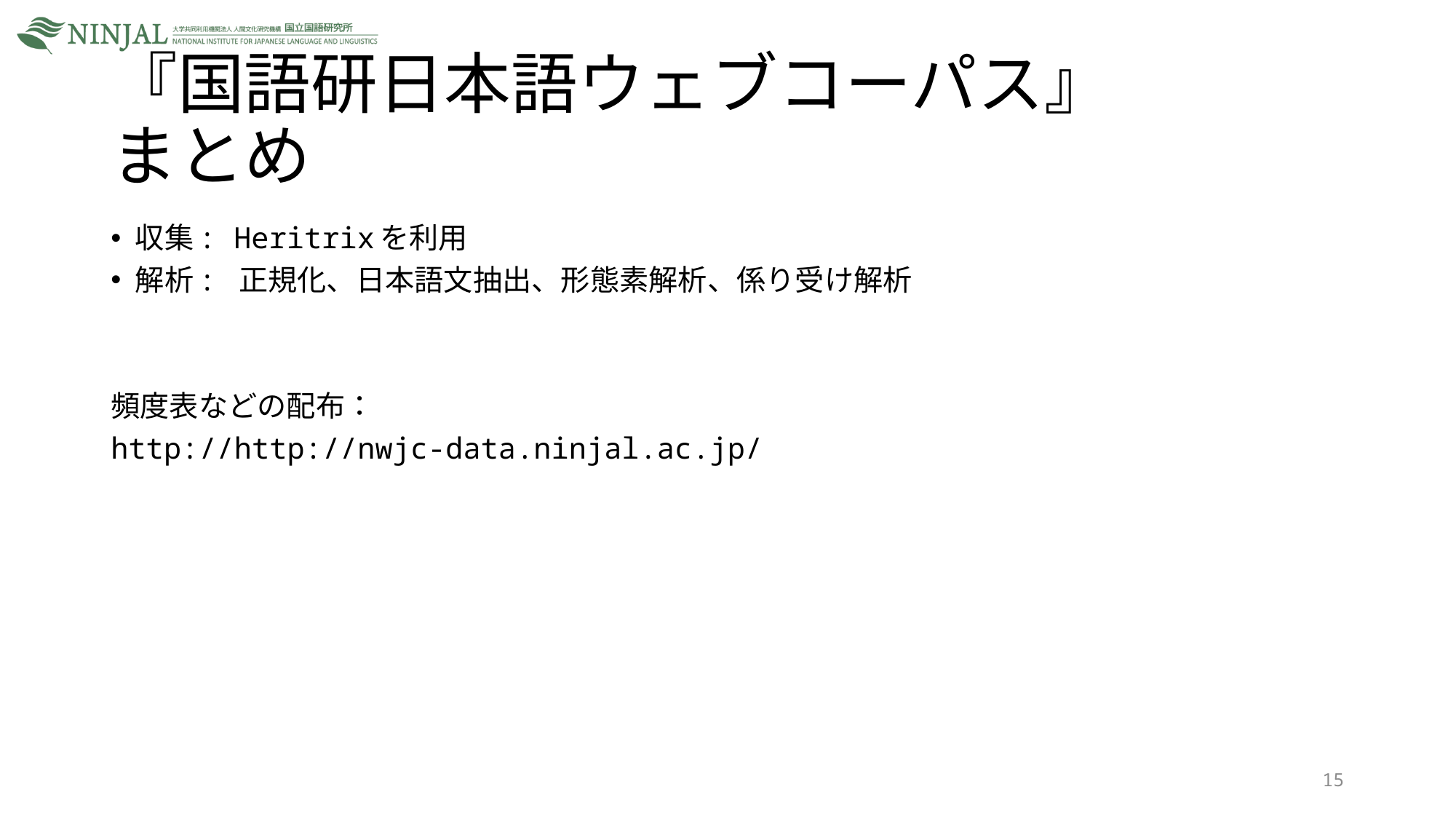

# 『国語研日本語ウェブコーパス』 まとめ
収集: Heritrixを利用
解析: 正規化、日本語文抽出、形態素解析、係り受け解析

頻度表などの配布：
http://http://nwjc-data.ninjal.ac.jp/

15